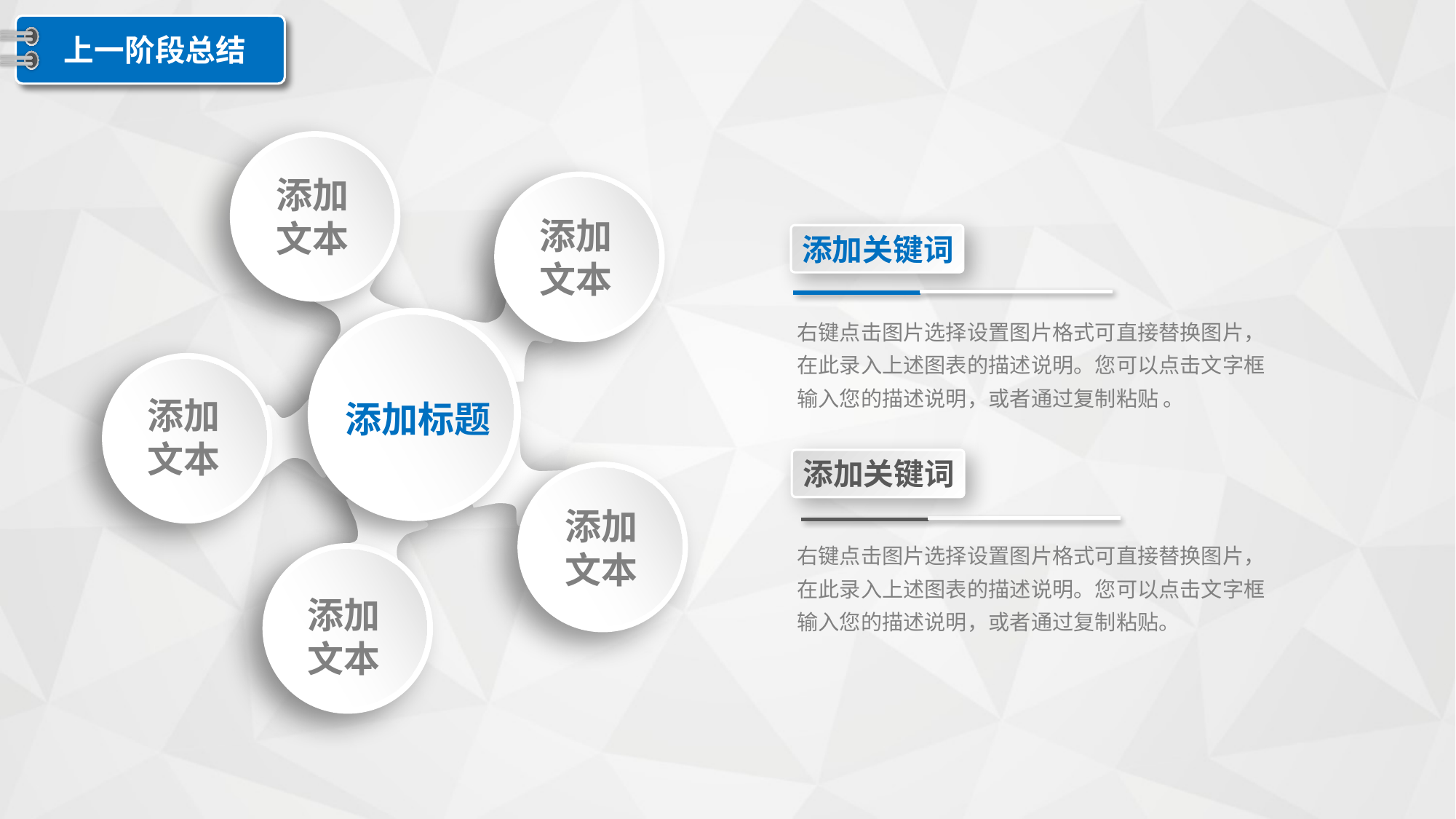

上一阶段总结

添加
文本
添加
文本
添加
文本
添加
文本
添加
文本

添加关键词
右键点击图片选择设置图片格式可直接替换图片，在此录入上述图表的描述说明。您可以点击文字框输入您的描述说明，或者通过复制粘贴 。

添加标题

添加关键词
右键点击图片选择设置图片格式可直接替换图片，在此录入上述图表的描述说明。您可以点击文字框输入您的描述说明，或者通过复制粘贴。